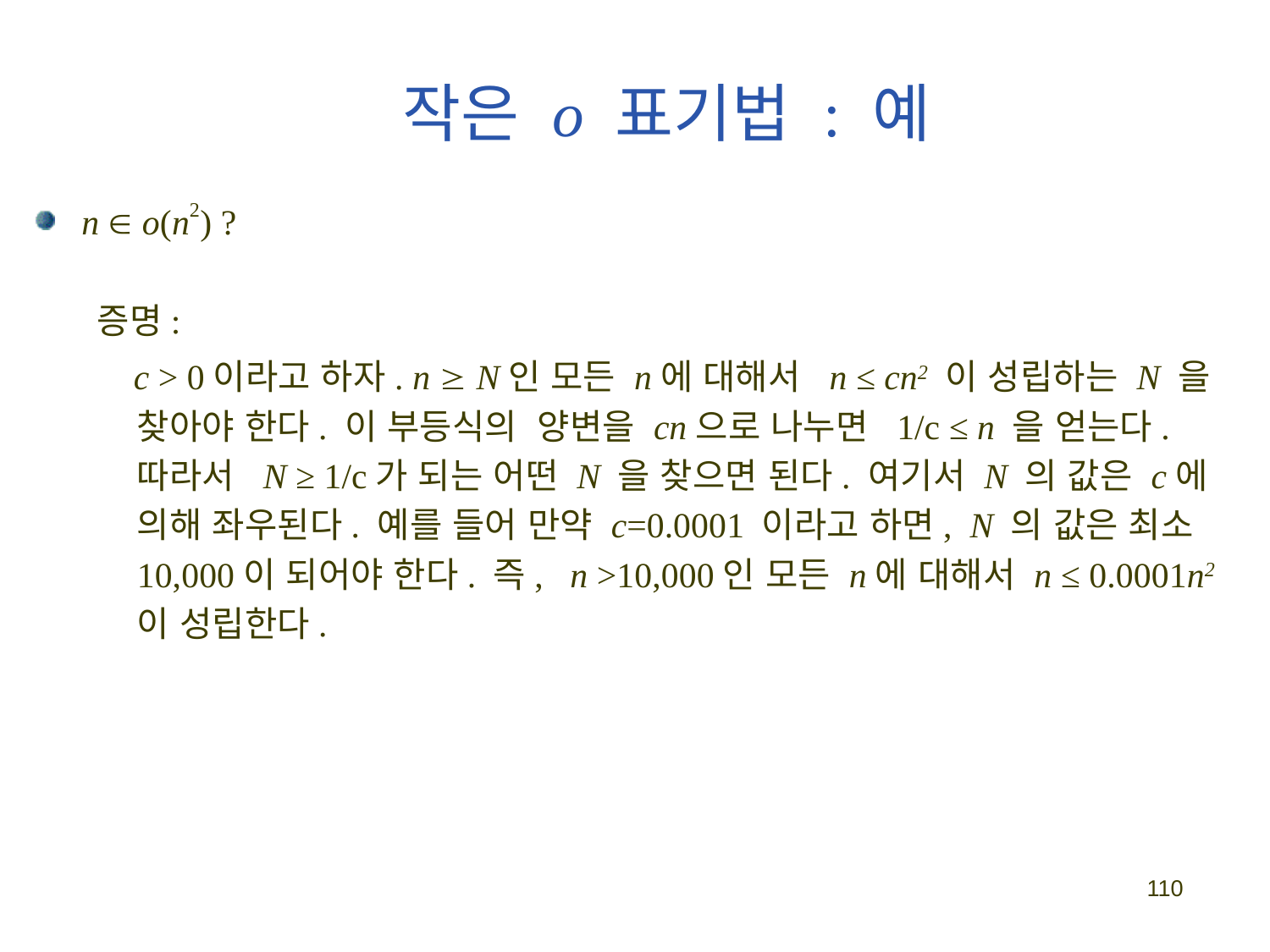

# 작은 o 표기법 : 예
n ∈ o(n2) ?

증명:
c > 0이라고 하자. n ≥ N인 모든 n에 대해서  n ≤ cn2 이 성립하는 N 을 찾아야 한다. 이 부등식의  양변을 cn으로 나누면  1/c ≤ n 을 얻는다. 따라서  N ≥ 1/c가 되는 어떤 N 을 찾으면 된다. 여기서 N 의 값은 c에 의해 좌우된다. 예를 들어 만약 c=0.0001 이라고 하면,  N 의 값은 최소 10,000이 되어야 한다. 즉,   n >10,000인 모든 n에 대해서 n ≤ 0.0001n2 이 성립한다.
110